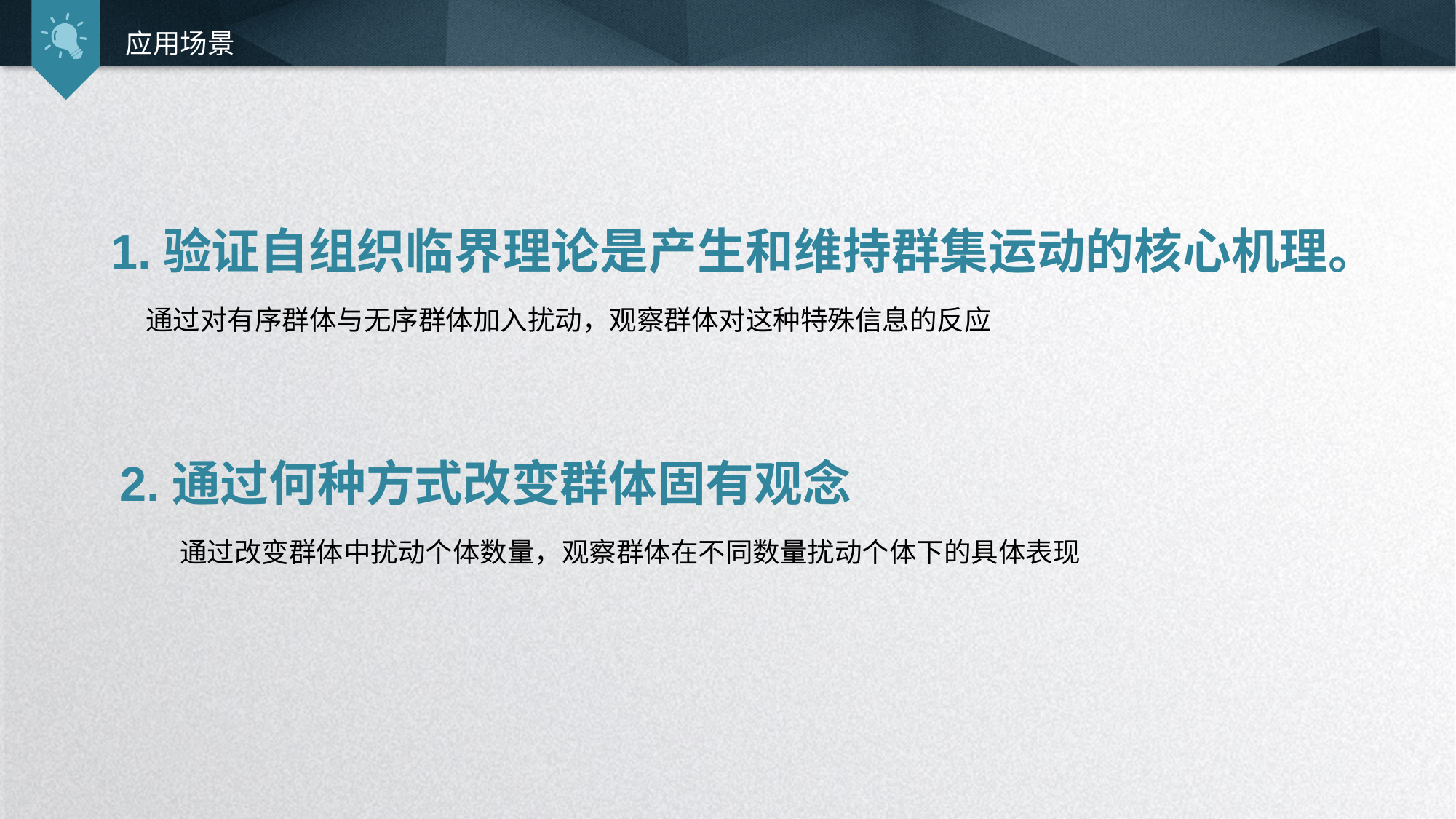

应用场景
1.验证自组织临界理论是产生和维持群集运动的核心机理。
通过对有序群体与无序群体加入扰动，观察群体对这种特殊信息的反应
2.通过何种方式改变群体固有观念
通过改变群体中扰动个体数量，观察群体在不同数量扰动个体下的具体表现
延时符